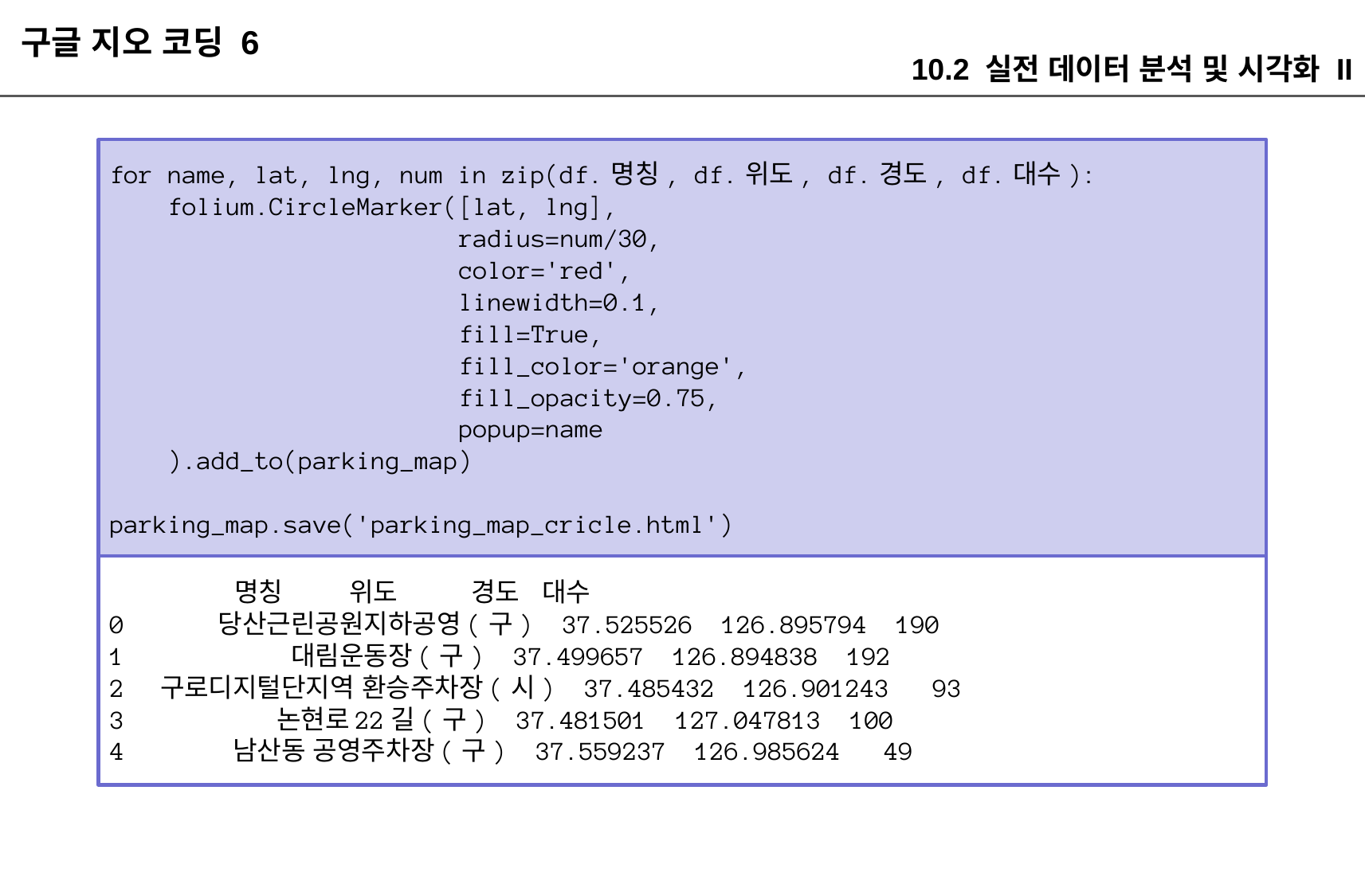

구글 지오 코딩 6
10.2 실전 데이터 분석 및 시각화 II
for name, lat, lng, num in zip(df.명칭, df.위도, df.경도, df.대수):
    folium.CircleMarker([lat, lng],
                        radius=num/30,
                        color='red',
                        linewidth=0.1,
                        fill=True,
                        fill_color='orange',
                        fill_opacity=0.75,
                        popup=name
    ).add_to(parking_map)

parking_map.save('parking_map_cricle.html')
                명칭         위도          경도   대수
0      당산근린공원지하공영(구)  37.525526  126.895794  190
1           대림운동장(구)  37.499657  126.894838  192
2  구로디지털단지역 환승주차장(시)  37.485432  126.901243   93
3          논현로22길(구)  37.481501  127.047813  100
4       남산동 공영주차장(구)  37.559237  126.985624   49